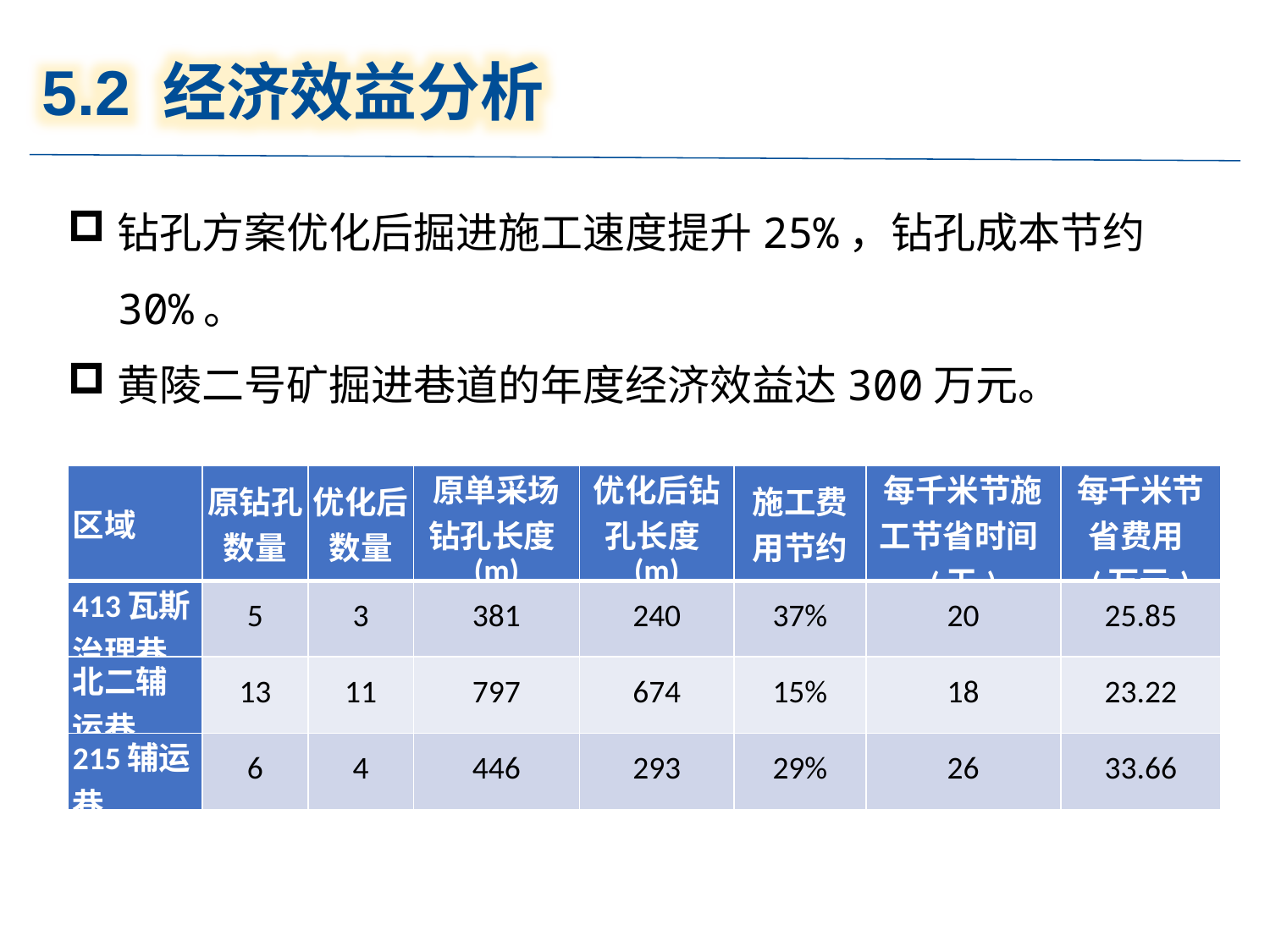

5.2 经济效益分析
钻孔方案优化后掘进施工速度提升25%，钻孔成本节约30%。
黄陵二号矿掘进巷道的年度经济效益达300万元。
| 区域 | 原钻孔数量 | 优化后数量 | 原单采场钻孔长度(m) | 优化后钻孔长度(m) | 施工费用节约 | 每千米节施工节省时间(天) | 每千米节省费用(万元) |
| --- | --- | --- | --- | --- | --- | --- | --- |
| 413瓦斯治理巷 | 5 | 3 | 381 | 240 | 37% | 20 | 25.85 |
| 北二辅运巷 | 13 | 11 | 797 | 674 | 15% | 18 | 23.22 |
| 215辅运巷 | 6 | 4 | 446 | 293 | 29% | 26 | 33.66 |